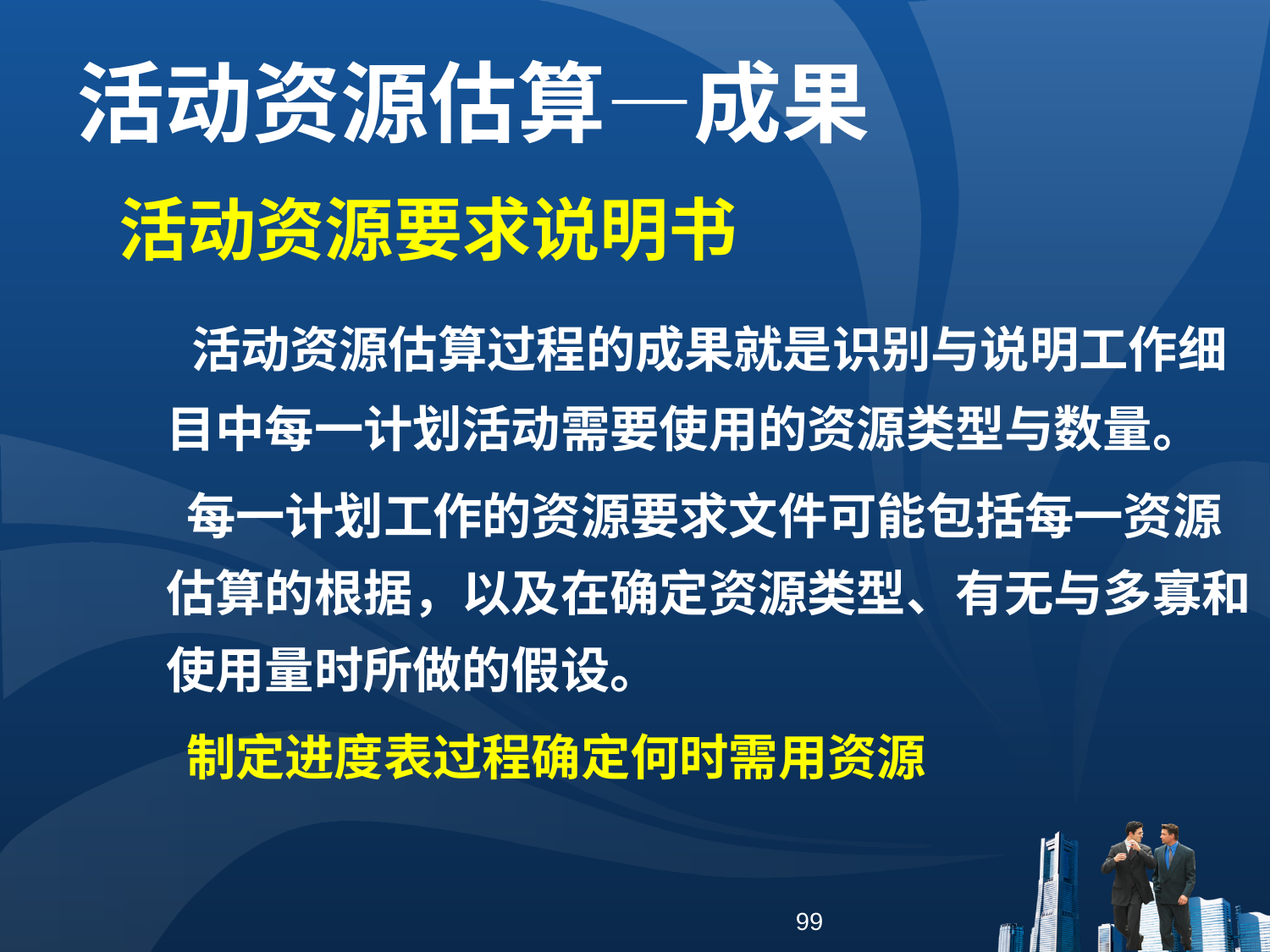

活动资源估算—成果
活动资源要求说明书
    活动资源估算过程的成果就是识别与说明工作细目中每一计划活动需要使用的资源类型与数量。
     每一计划工作的资源要求文件可能包括每一资源估算的根据，以及在确定资源类型、有无与多寡和使用量时所做的假设。
     制定进度表过程确定何时需用资源
99